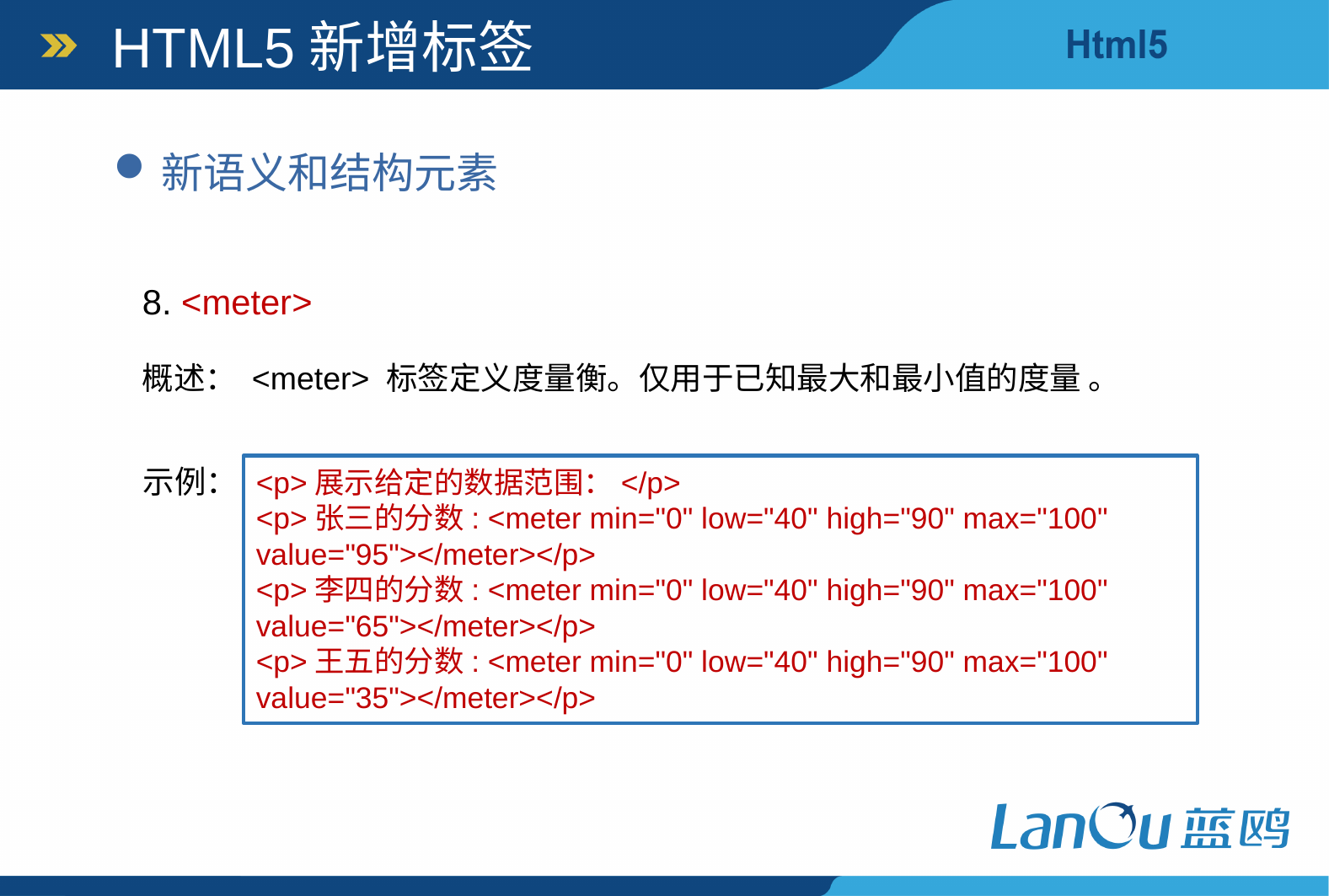

HTML5新增标签
新语义和结构元素

8. <meter>
概述： <meter> 标签定义度量衡。仅用于已知最大和最小值的度量 。

示例：
<p>展示给定的数据范围：</p>
<p>张三的分数: <meter min="0" low="40" high="90" max="100" value="95"></meter></p>
<p>李四的分数: <meter min="0" low="40" high="90" max="100" value="65"></meter></p>
<p>王五的分数: <meter min="0" low="40" high="90" max="100" value="35"></meter></p>